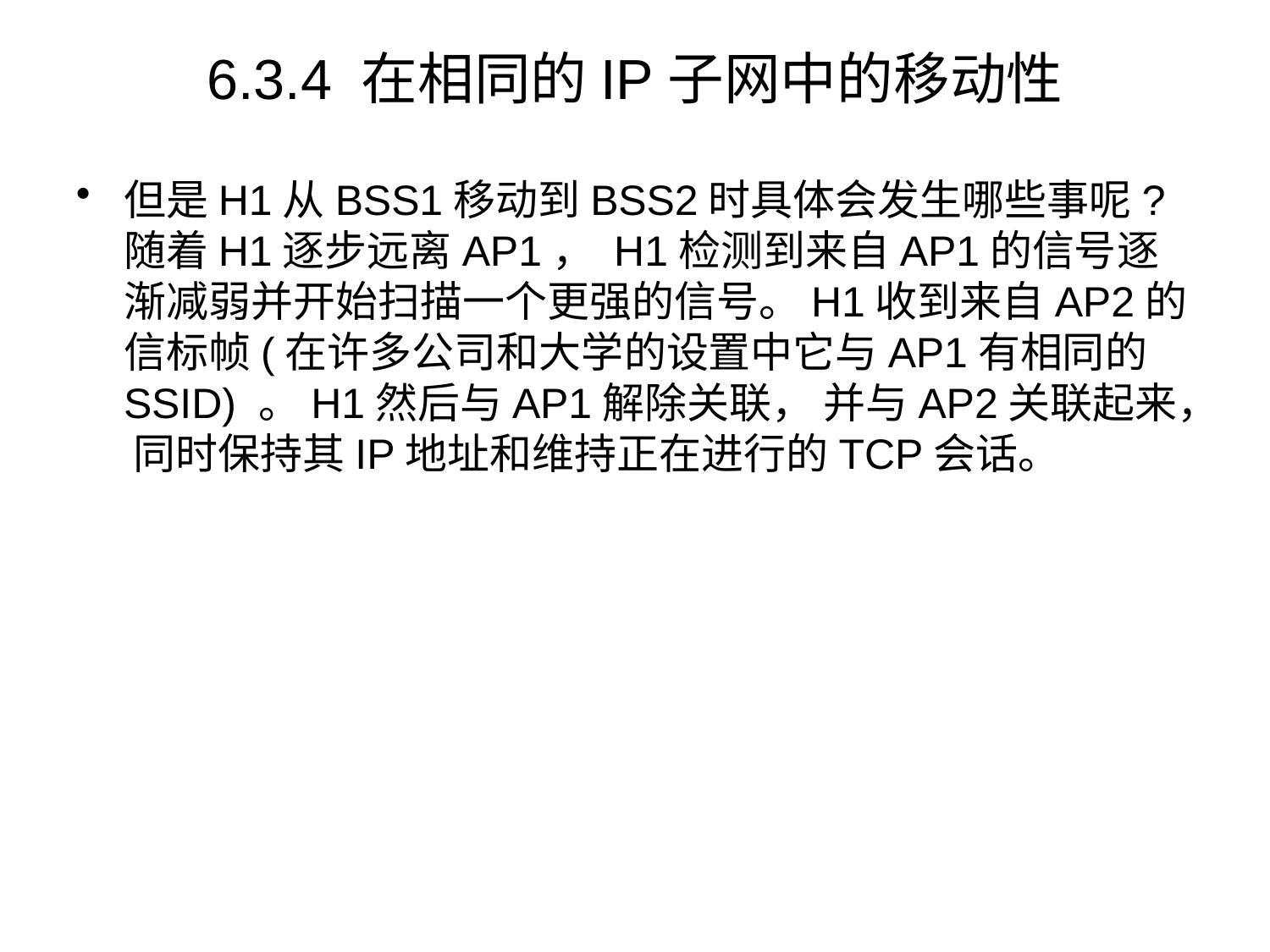

# 6.3.4 在相同的IP子网中的移动性
但是H1从BSS1移动到BSS2时具体会发生哪些事呢?随着H1逐步远离AP1， H1检测到来自AP1的信号逐渐减弱并开始扫描一个更强的信号。H1收到来自AP2的信标帧(在许多公司和大学的设置中它与AP1有相同的SSID) 。H1然后与AP1解除关联， 并与AP2关联起来， 同时保持其IP地址和维持正在进行的TCP会话。